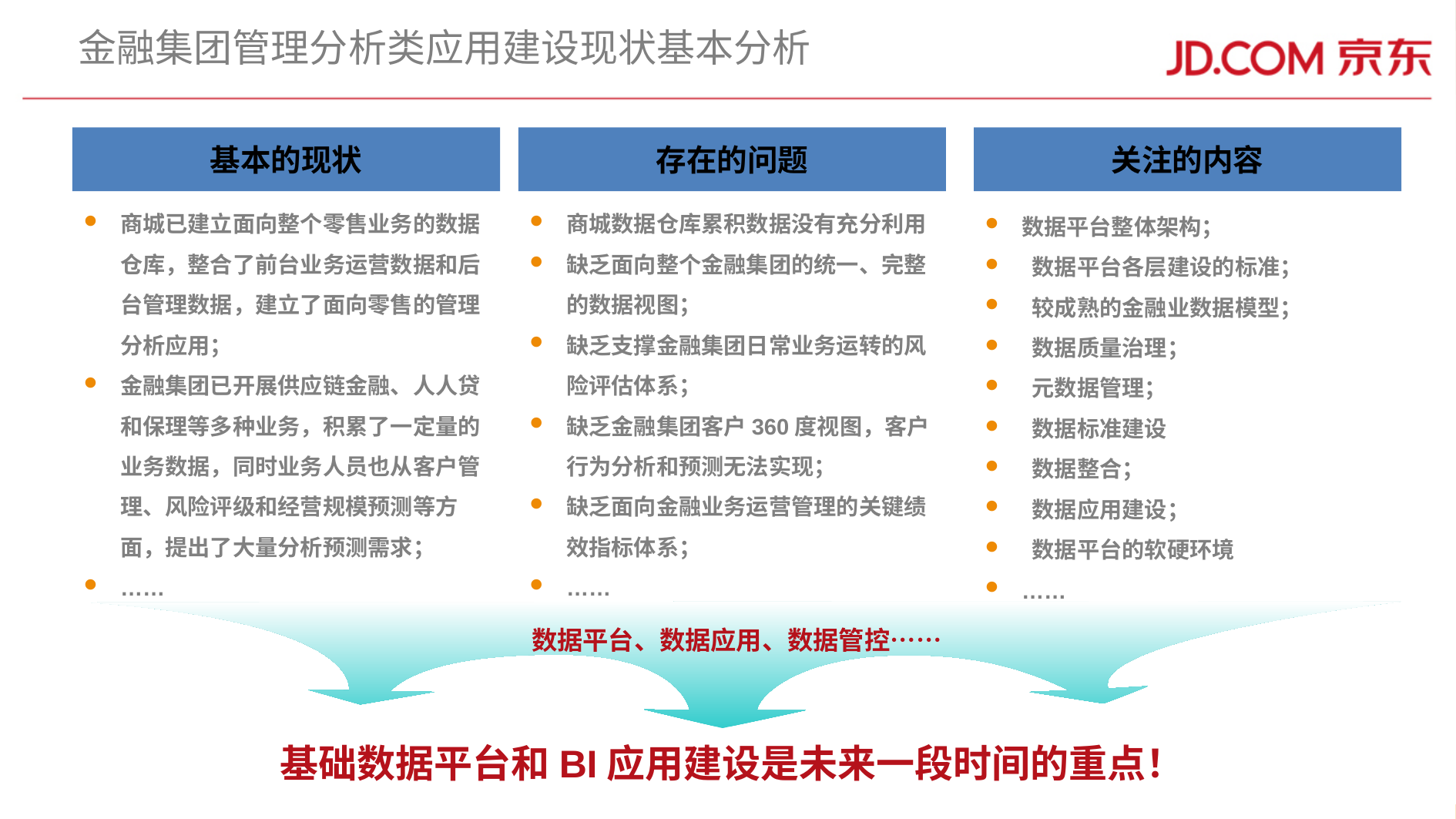

# 金融集团管理分析类应用建设现状基本分析
基本的现状
存在的问题
关注的内容
商城已建立面向整个零售业务的数据仓库，整合了前台业务运营数据和后台管理数据，建立了面向零售的管理分析应用；
金融集团已开展供应链金融、人人贷和保理等多种业务，积累了一定量的业务数据，同时业务人员也从客户管理、风险评级和经营规模预测等方面，提出了大量分析预测需求；
……
商城数据仓库累积数据没有充分利用
缺乏面向整个金融集团的统一、完整的数据视图；
缺乏支撑金融集团日常业务运转的风险评估体系；
缺乏金融集团客户360度视图，客户行为分析和预测无法实现；
缺乏面向金融业务运营管理的关键绩效指标体系；
……
数据平台整体架构；
 数据平台各层建设的标准；
 较成熟的金融业数据模型；
 数据质量治理；
 元数据管理；
 数据标准建设
 数据整合；
 数据应用建设；
 数据平台的软硬环境
……

数据平台、数据应用、数据管控……
基础数据平台和BI应用建设是未来一段时间的重点！